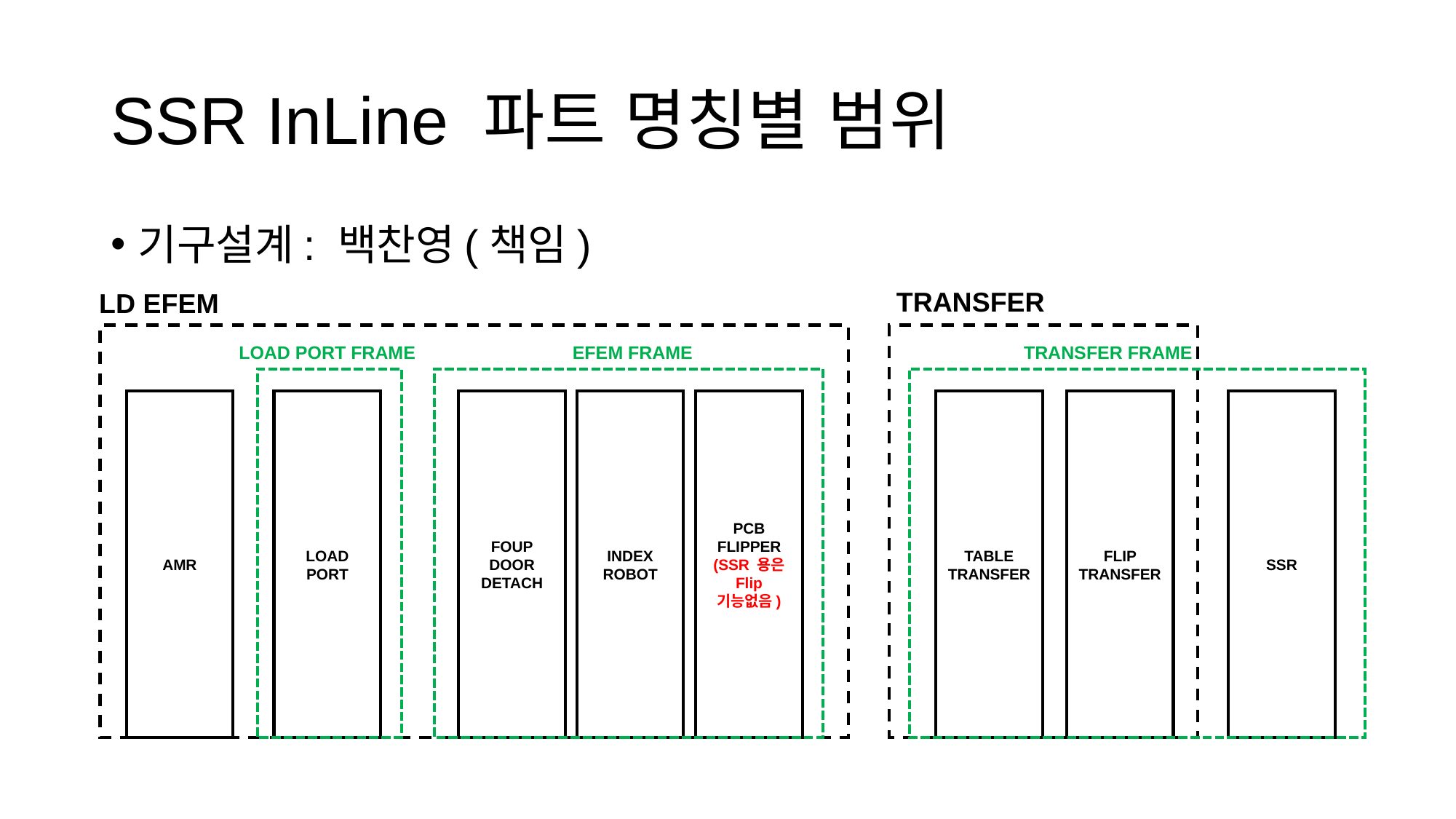

# SSR InLine 파트 명칭별 범위
기구설계: 백찬영(책임)
TRANSFER
LD EFEM

EFEM FRAME
TRANSFER FRAME
LOAD PORT FRAME

AMR
LOAD PORT
SSR
FOUP DOOR DETACH
INDEX ROBOT
PCB FLIPPER
(SSR 용은 Flip
기능없음)
TABLE TRANSFER
FLIP TRANSFER